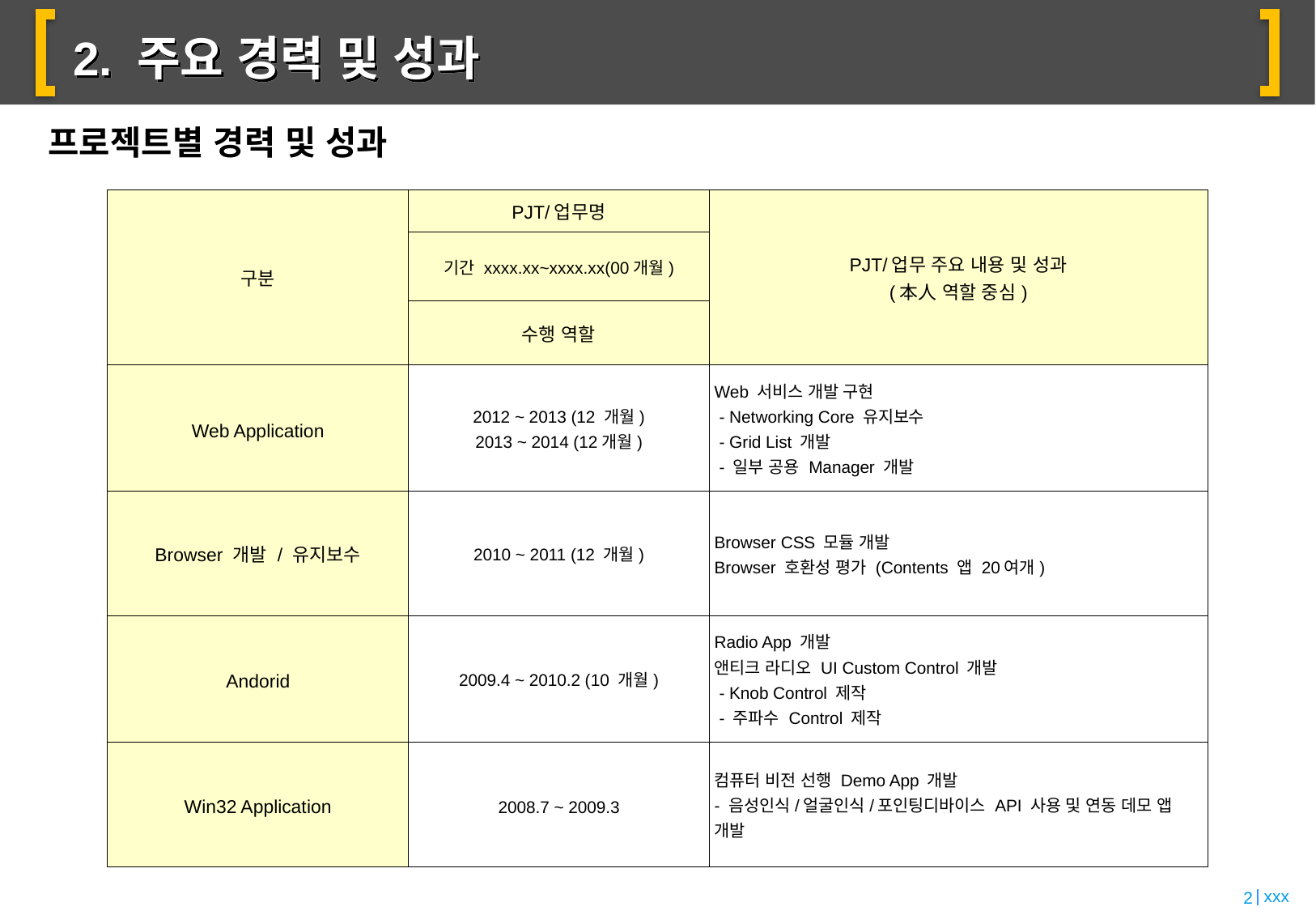

2. 주요 경력 및 성과
프로젝트별 경력 및 성과
| 구분 | PJT/업무명 | PJT/업무 주요 내용 및 성과 (本人 역할 중심) |
| --- | --- | --- |
|  | 기간 xxxx.xx~xxxx.xx(00개월) |  |
|  | 수행 역할 |  |
| Web Application | 2012 ~ 2013 (12 개월) 2013 ~ 2014 (12개월) | Web 서비스 개발 구현  - Networking Core 유지보수  - Grid List 개발  - 일부 공용 Manager 개발 |
| Browser 개발 / 유지보수 | 2010 ~ 2011 (12 개월) | Browser CSS 모듈 개발 Browser 호환성 평가 (Contents 앱 20여개) |
| Andorid | 2009.4 ~ 2010.2 (10 개월) | Radio App 개발 앤티크 라디오 UI Custom Control 개발  - Knob Control 제작  - 주파수 Control 제작 |
| Win32 Application | 2008.7 ~ 2009.3 | 컴퓨터 비전 선행 Demo App 개발 - 음성인식/얼굴인식/포인팅디바이스 API 사용 및 연동 데모 앱 개발 |